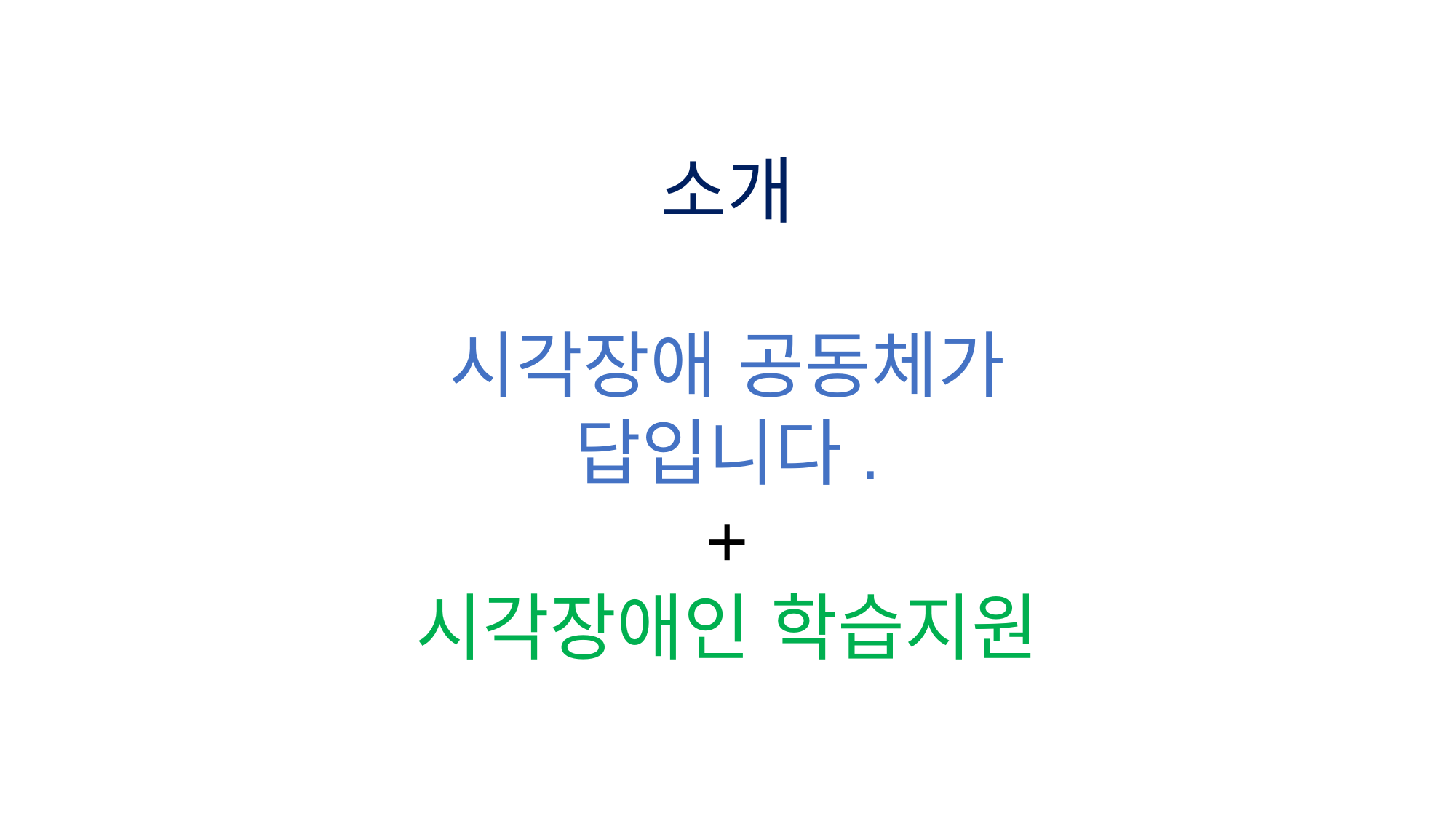

소개

시각장애 공동체가
답입니다.
+
시각장애인 학습지원